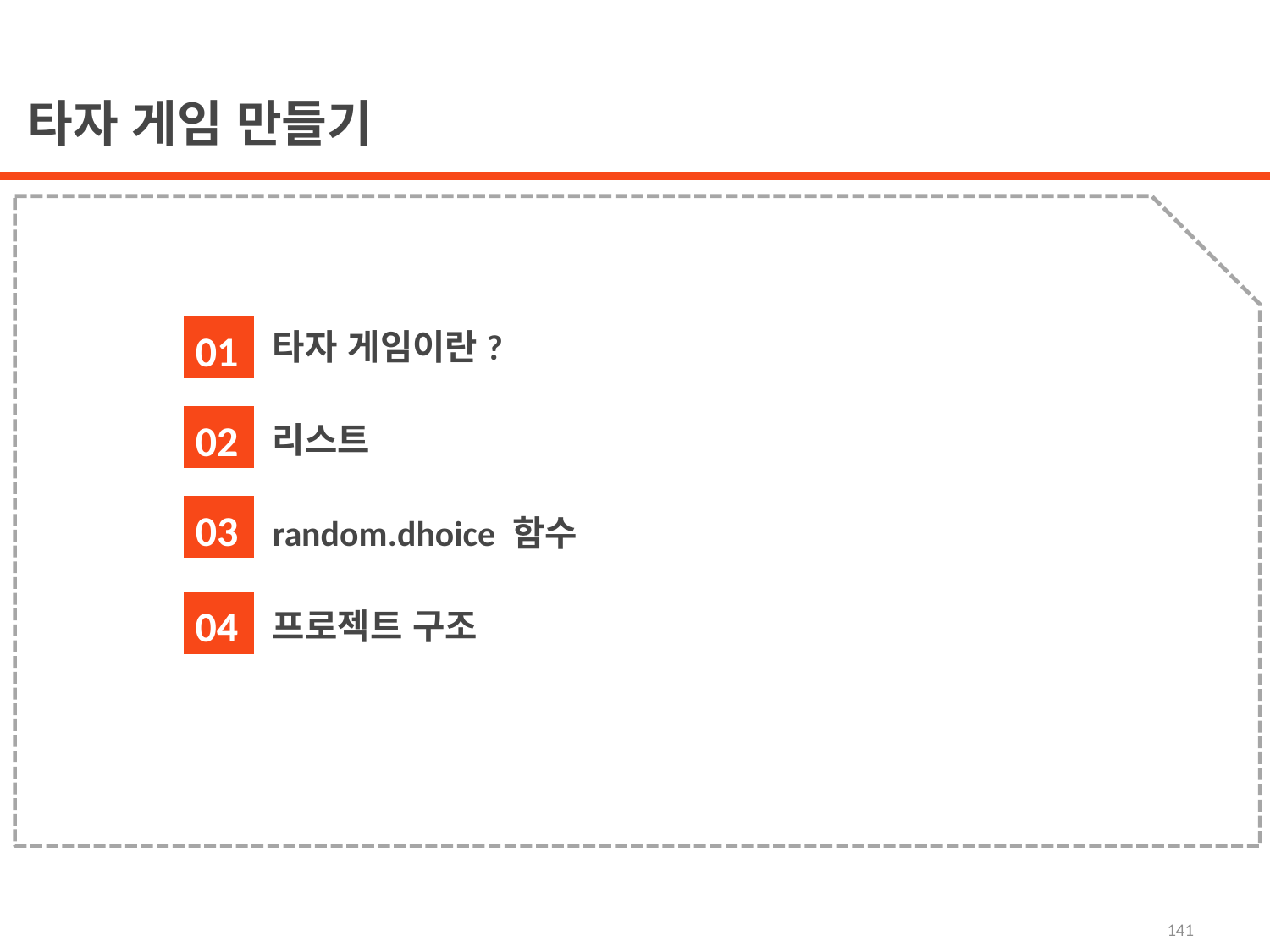

타자 게임 만들기

타자 게임이란?

리스트

random.dhoice 함수

프로젝트 구조

01

02

03

04
141